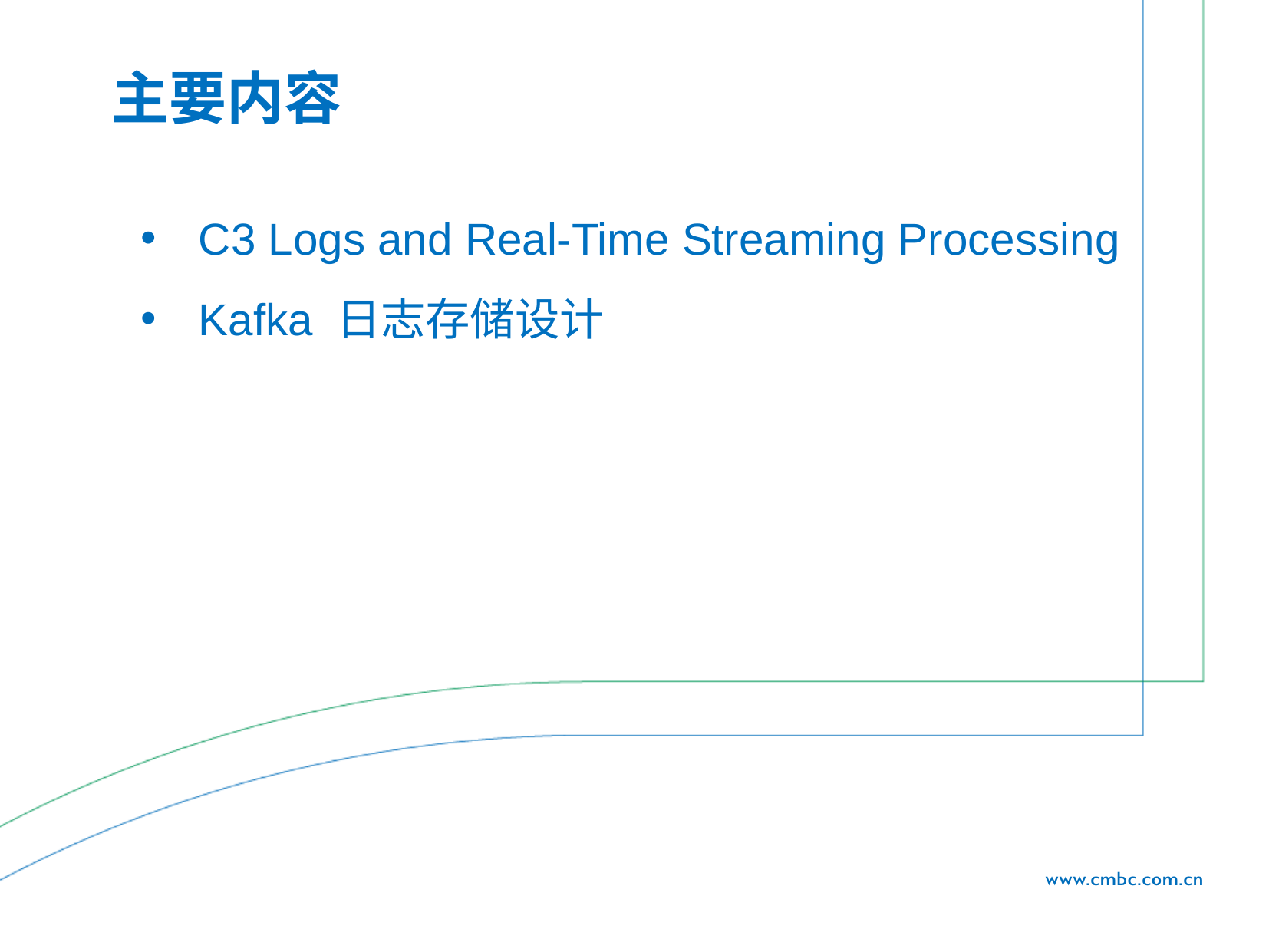

# 主要内容
C3 Logs and Real-Time Streaming Processing
Kafka 日志存储设计